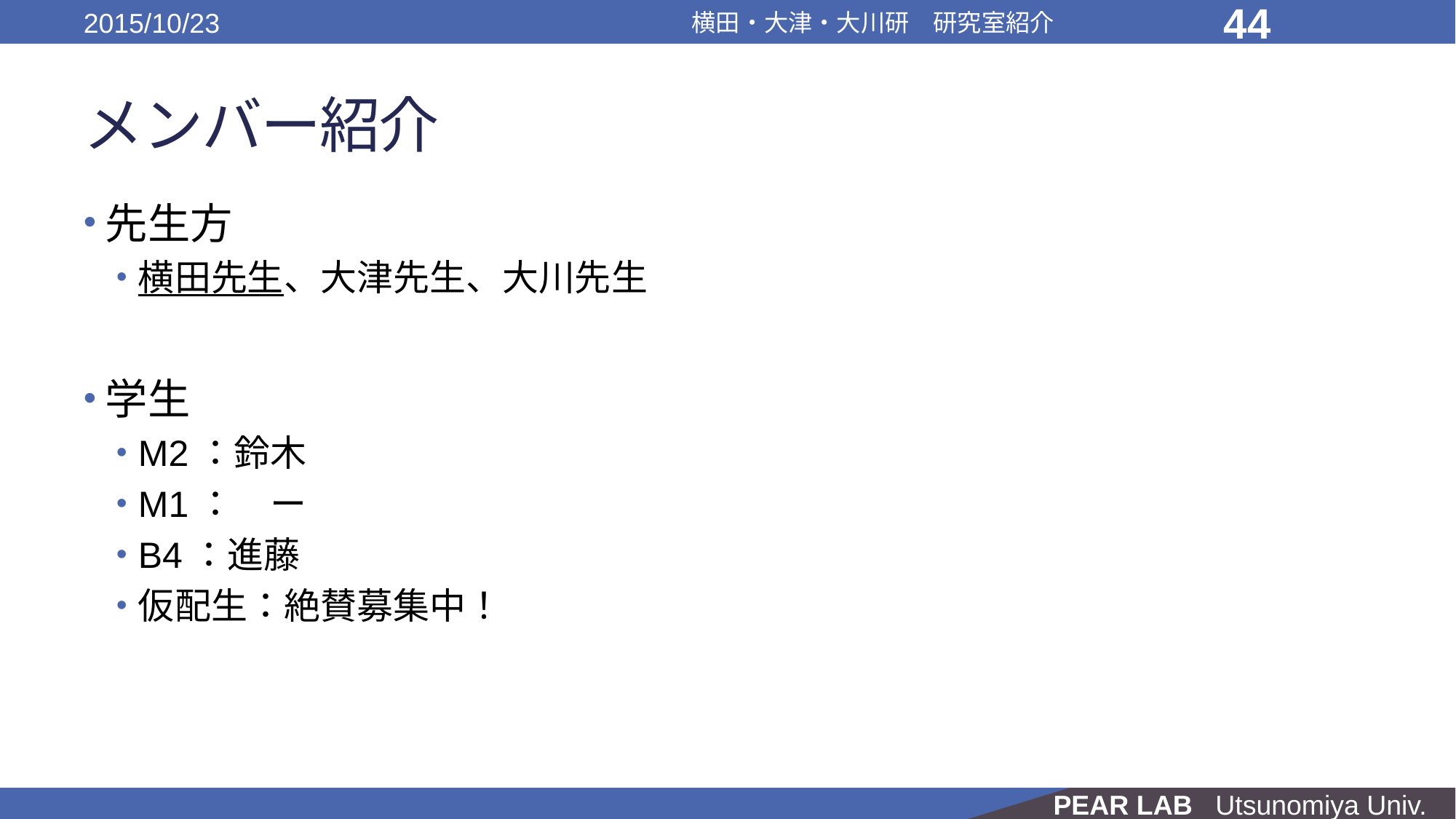

2015/10/23
横田・大津・大川研　研究室紹介
44
# メンバー紹介
先生方
横田先生、大津先生、大川先生

学生
M2：鈴木
M1：　ー
B4：進藤
仮配生：絶賛募集中！